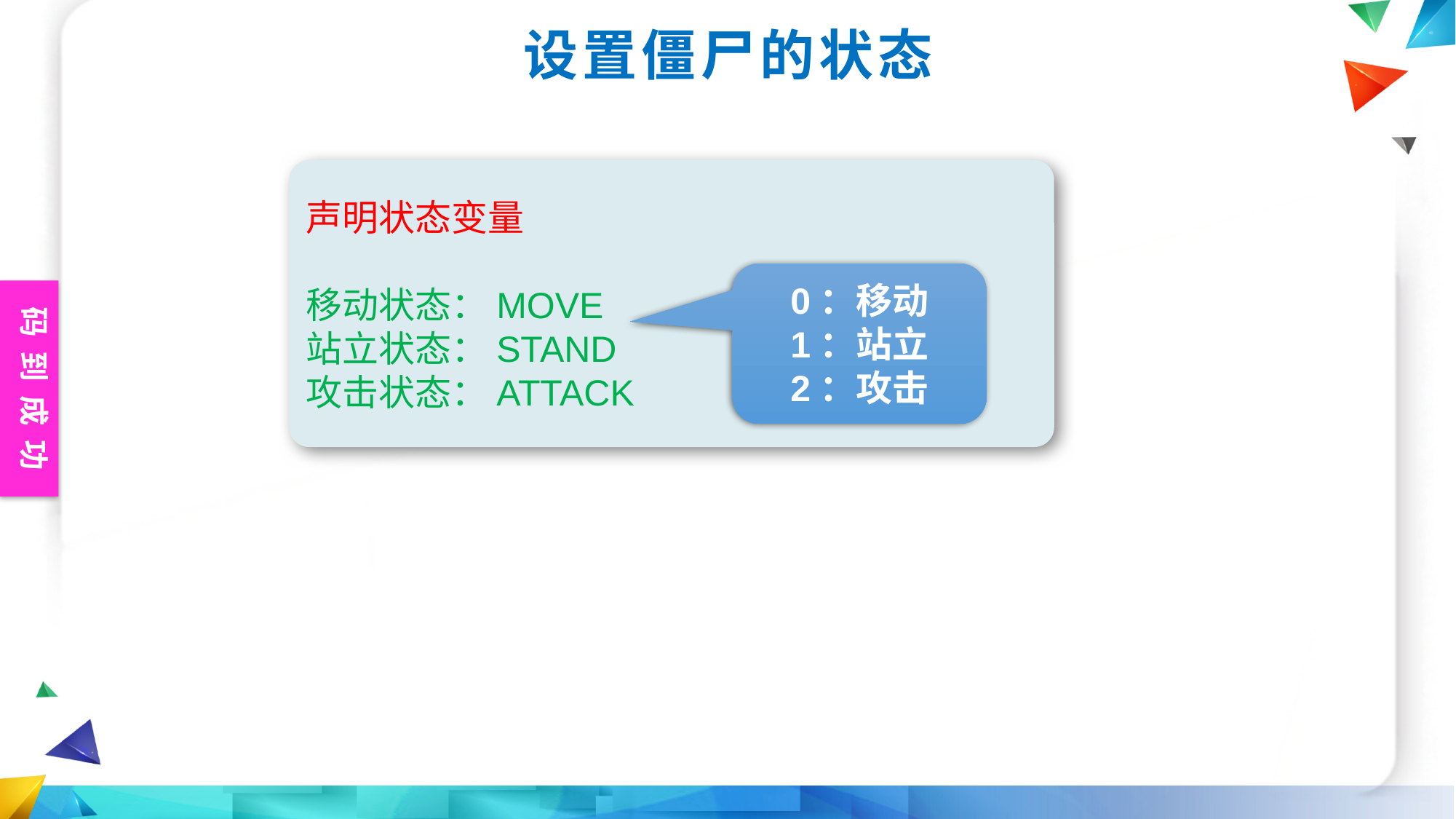

设置僵尸的状态
声明状态变量

移动状态：MOVE
站立状态：STAND
攻击状态：ATTACK
0：移动
1：站立
2：攻击